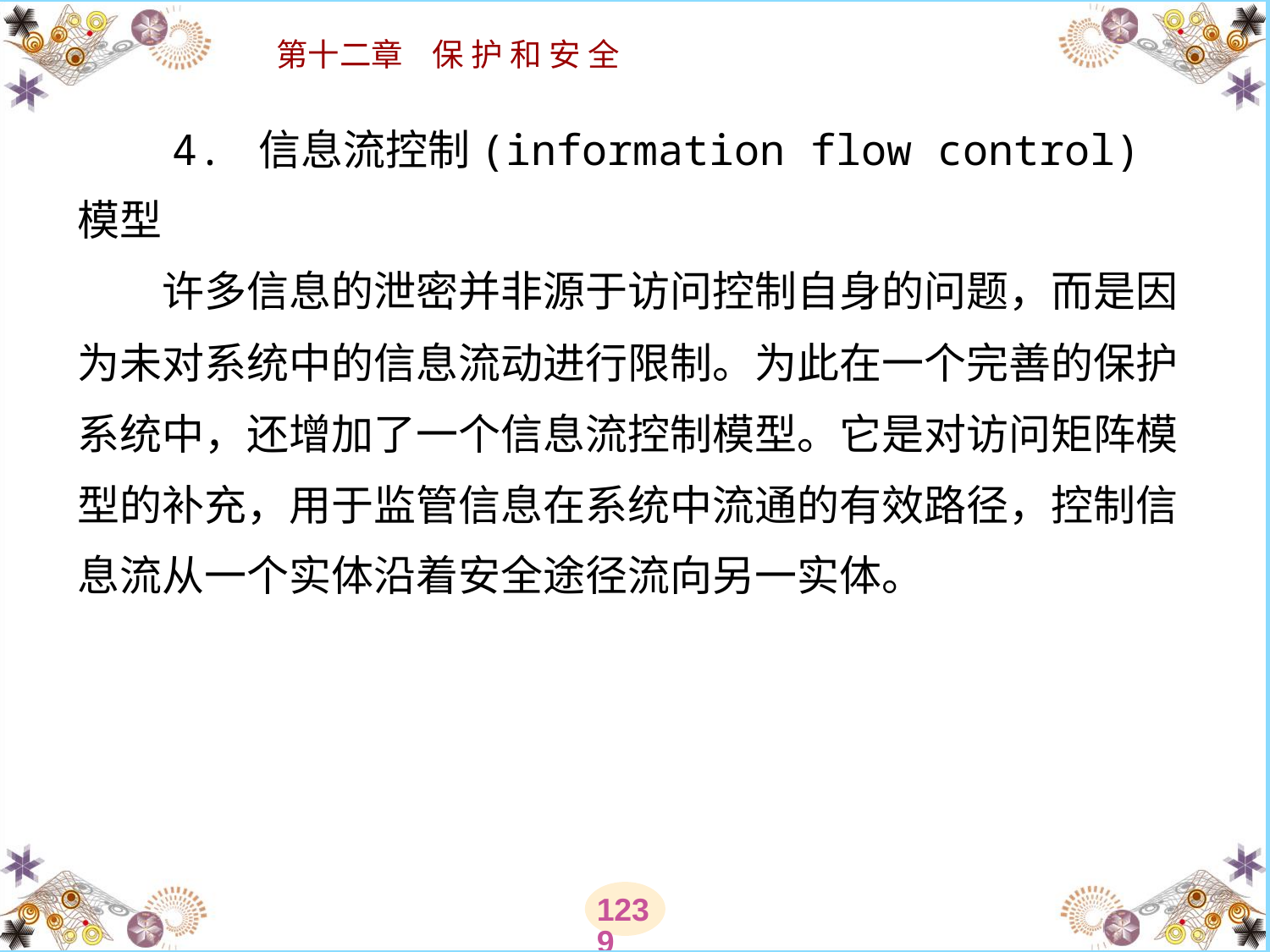

# 4. 信息流控制(information flow control)模型 　　许多信息的泄密并非源于访问控制自身的问题，而是因为未对系统中的信息流动进行限制。为此在一个完善的保护系统中，还增加了一个信息流控制模型。它是对访问矩阵模型的补充，用于监管信息在系统中流通的有效路径，控制信息流从一个实体沿着安全途径流向另一实体。